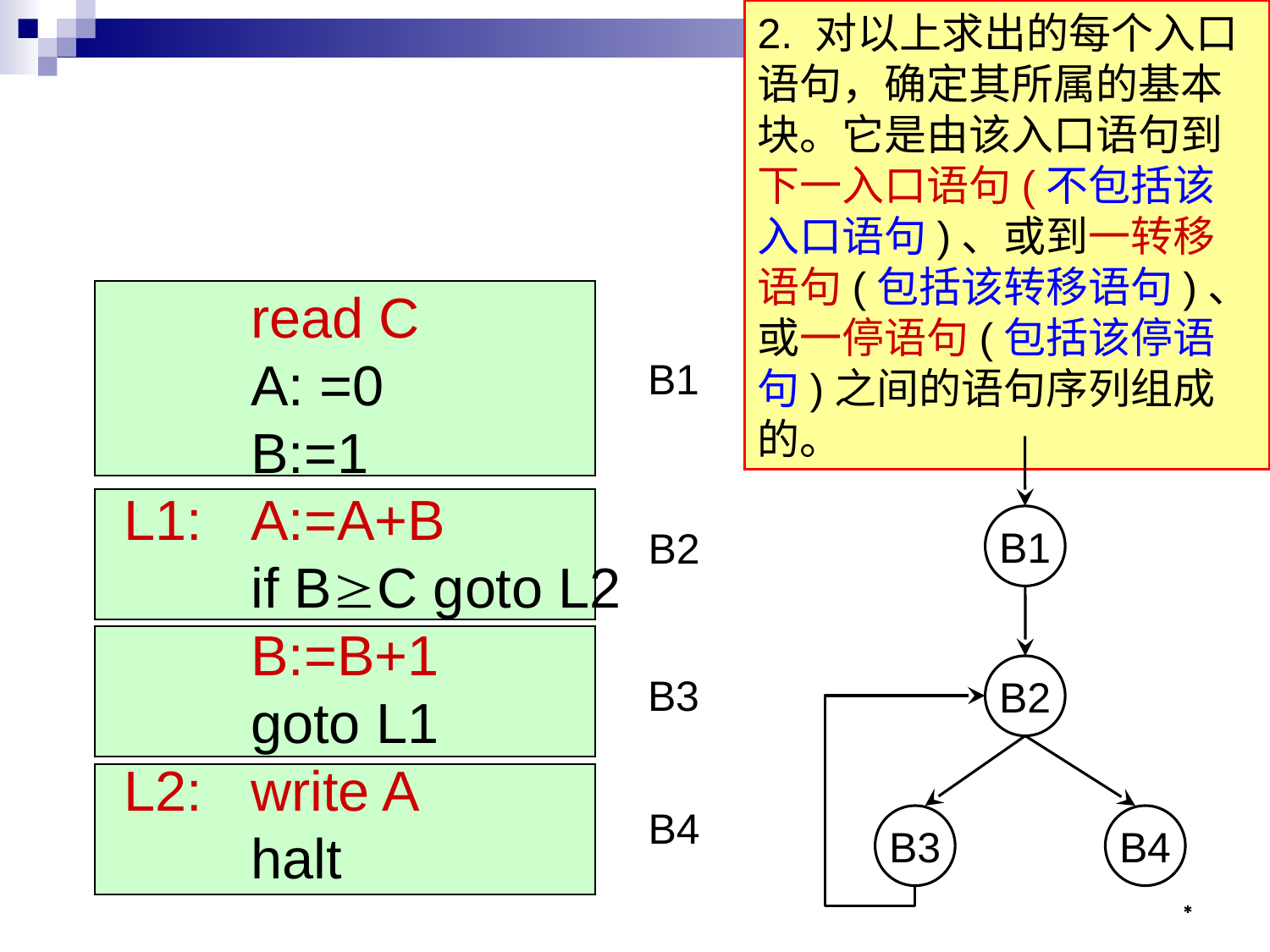

2. 对以上求出的每个入口语句，确定其所属的基本块。它是由该入口语句到下一入口语句(不包括该入口语句)、或到一转移语句(包括该转移语句)、或一停语句(包括该停语句)之间的语句序列组成的。
#
		read C
	A: =0
	B:=1
L1:	A:=A+B
	if B≥C goto L2
	B:=B+1
	goto L1
L2:	write A
	halt

B1

B1

B2

B3
B4

B2

B3

B4
*